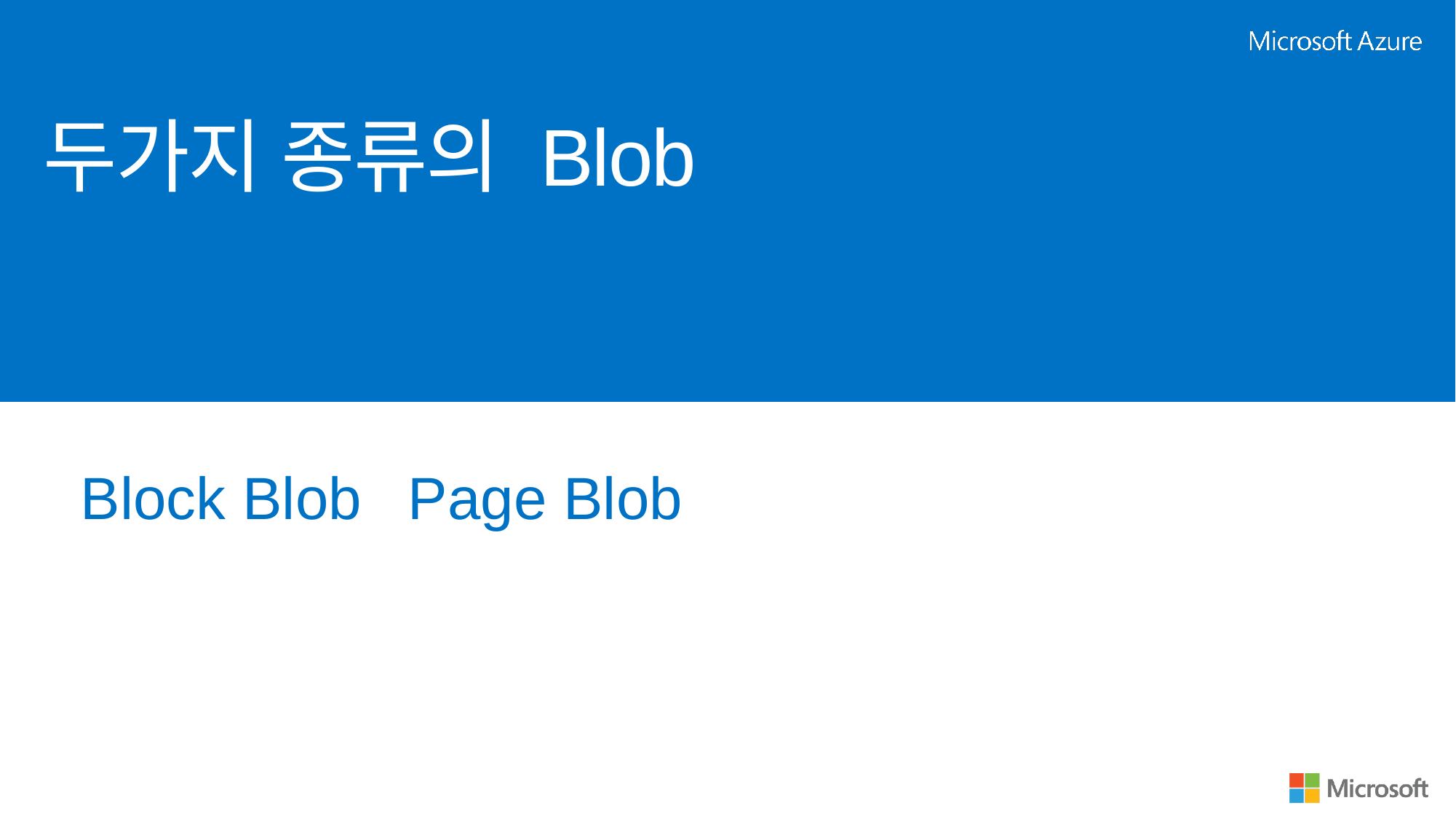

# 두가지 종류의 Blob
Block Blob	Page Blob